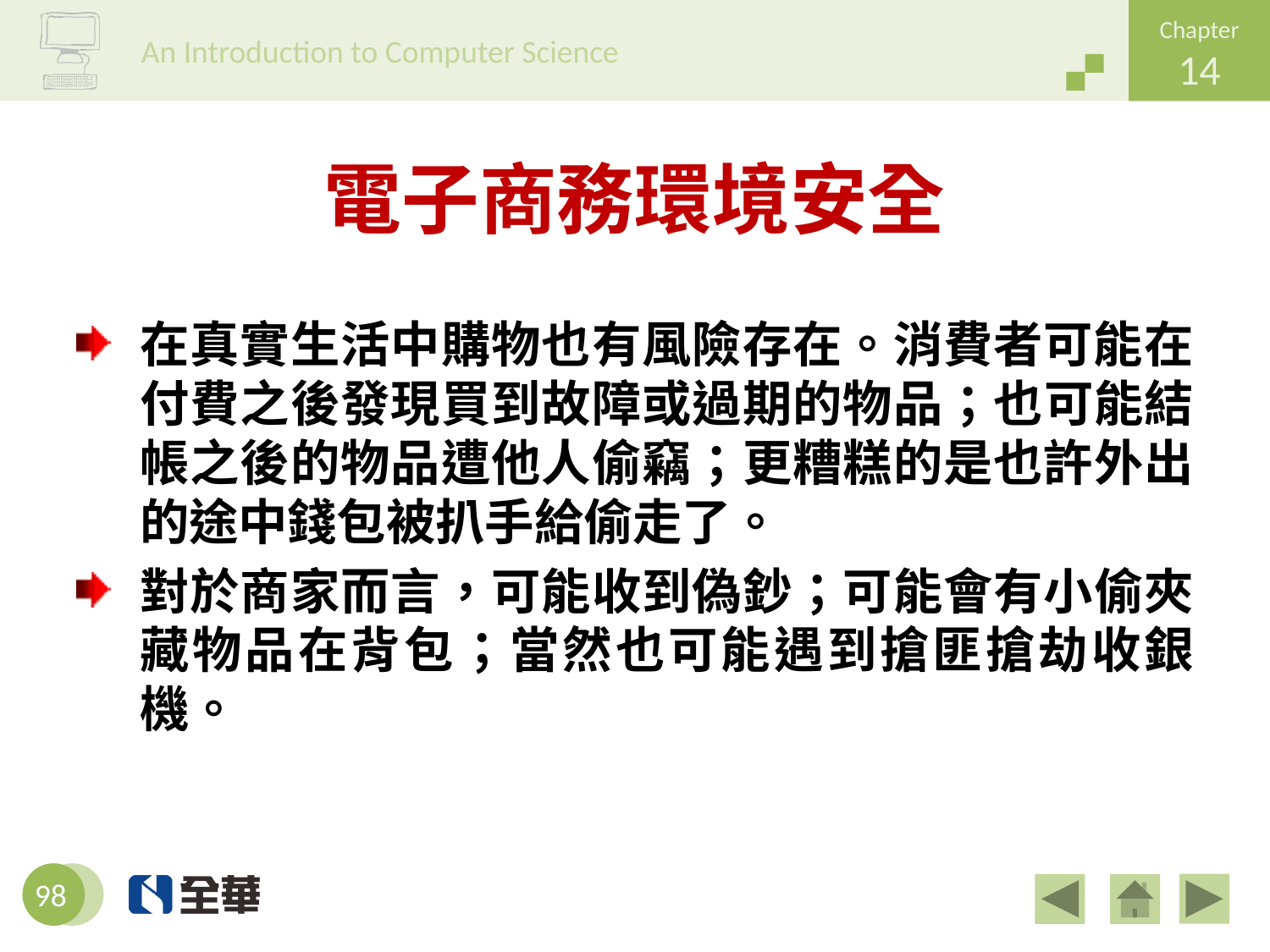

# 電子商務環境安全
在真實生活中購物也有風險存在。消費者可能在付費之後發現買到故障或過期的物品；也可能結帳之後的物品遭他人偷竊；更糟糕的是也許外出的途中錢包被扒手給偷走了。
對於商家而言，可能收到偽鈔；可能會有小偷夾藏物品在背包；當然也可能遇到搶匪搶劫收銀機。